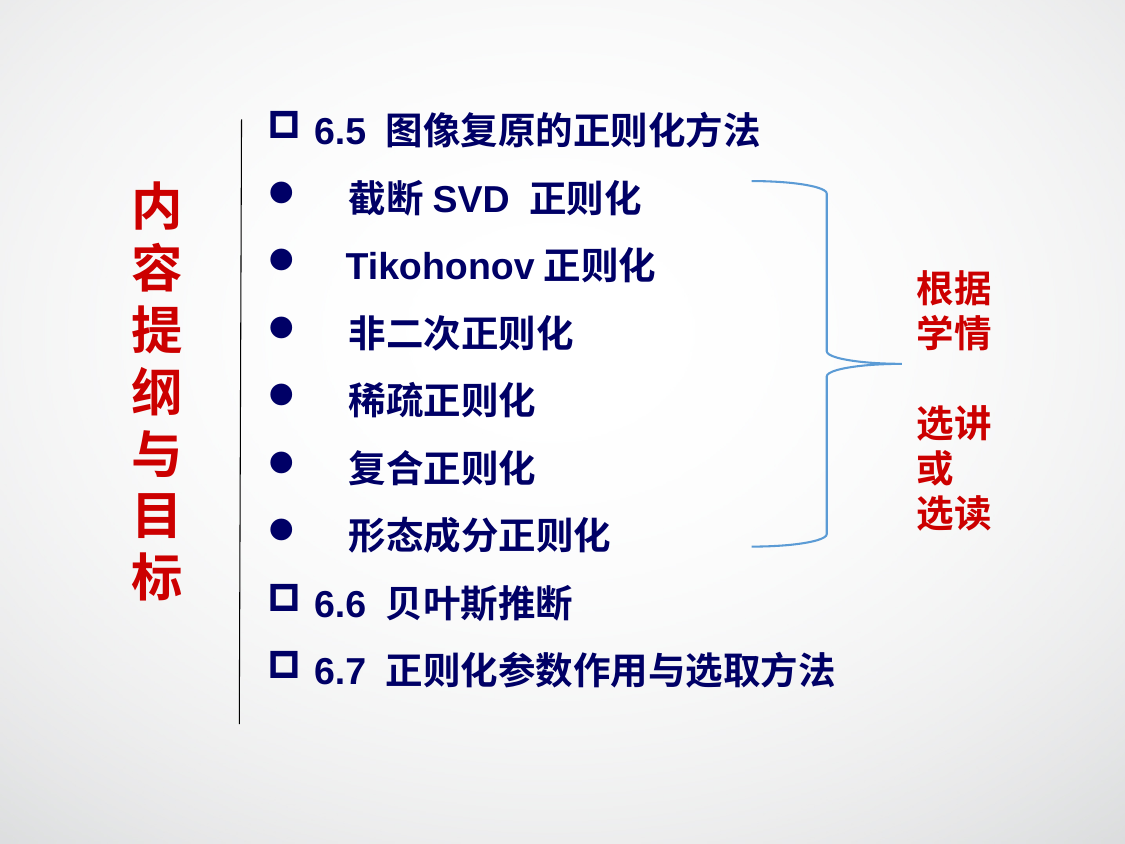

6.5 图像复原的正则化方法
   截断SVD 正则化
   Tikohonov正则化
   非二次正则化
   稀疏正则化
   复合正则化
   形态成分正则化
6.6 贝叶斯推断
6.7 正则化参数作用与选取方法
内容提纲
与目标

根据
学情

选讲
或
选读

4